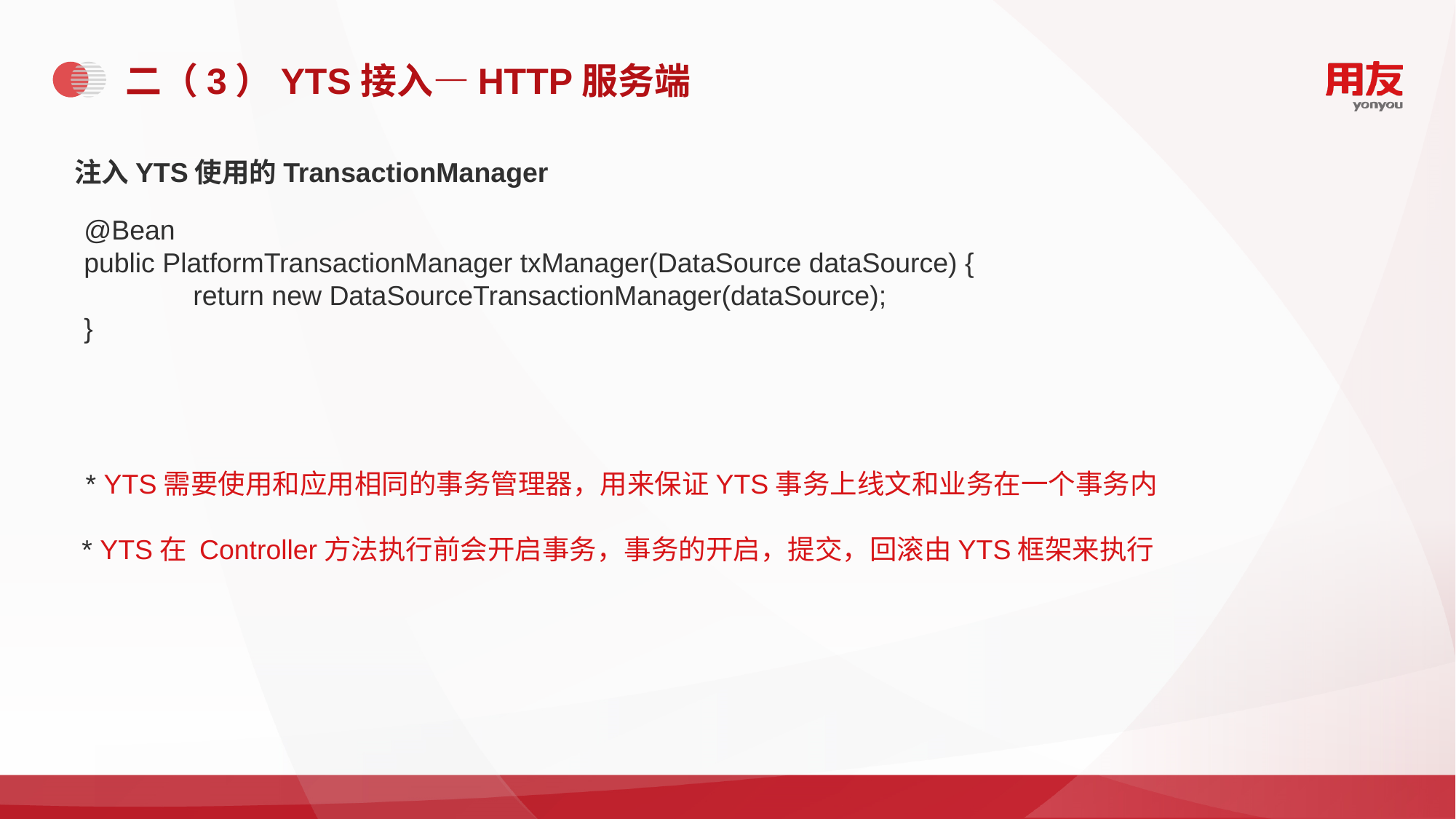

# 二（3）YTS接入—HTTP服务端
注入YTS使用的TransactionManager
@Bean
public PlatformTransactionManager txManager(DataSource dataSource) {
	return new DataSourceTransactionManager(dataSource);
}
* YTS需要使用和应用相同的事务管理器，用来保证YTS事务上线文和业务在一个事务内
* YTS在 Controller方法执行前会开启事务，事务的开启，提交，回滚由YTS框架来执行